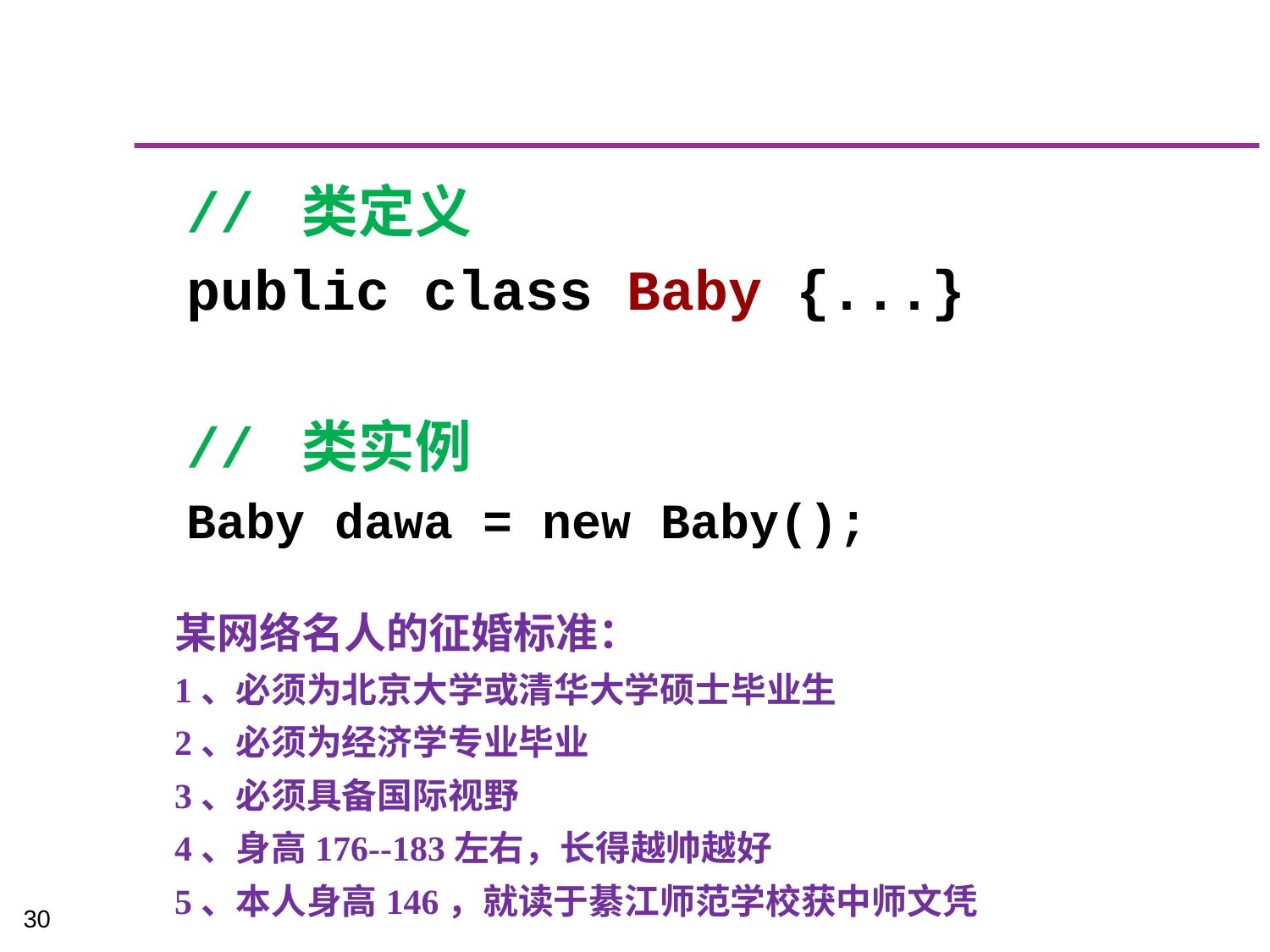

// 类定义
public class Baby {...}

// 类实例
Baby dawa = new Baby();
某网络名人的征婚标准：
1、必须为北京大学或清华大学硕士毕业生
2、必须为经济学专业毕业
3、必须具备国际视野
4、身高176--183左右，长得越帅越好
5、本人身高146，就读于綦江师范学校获中师文凭
30